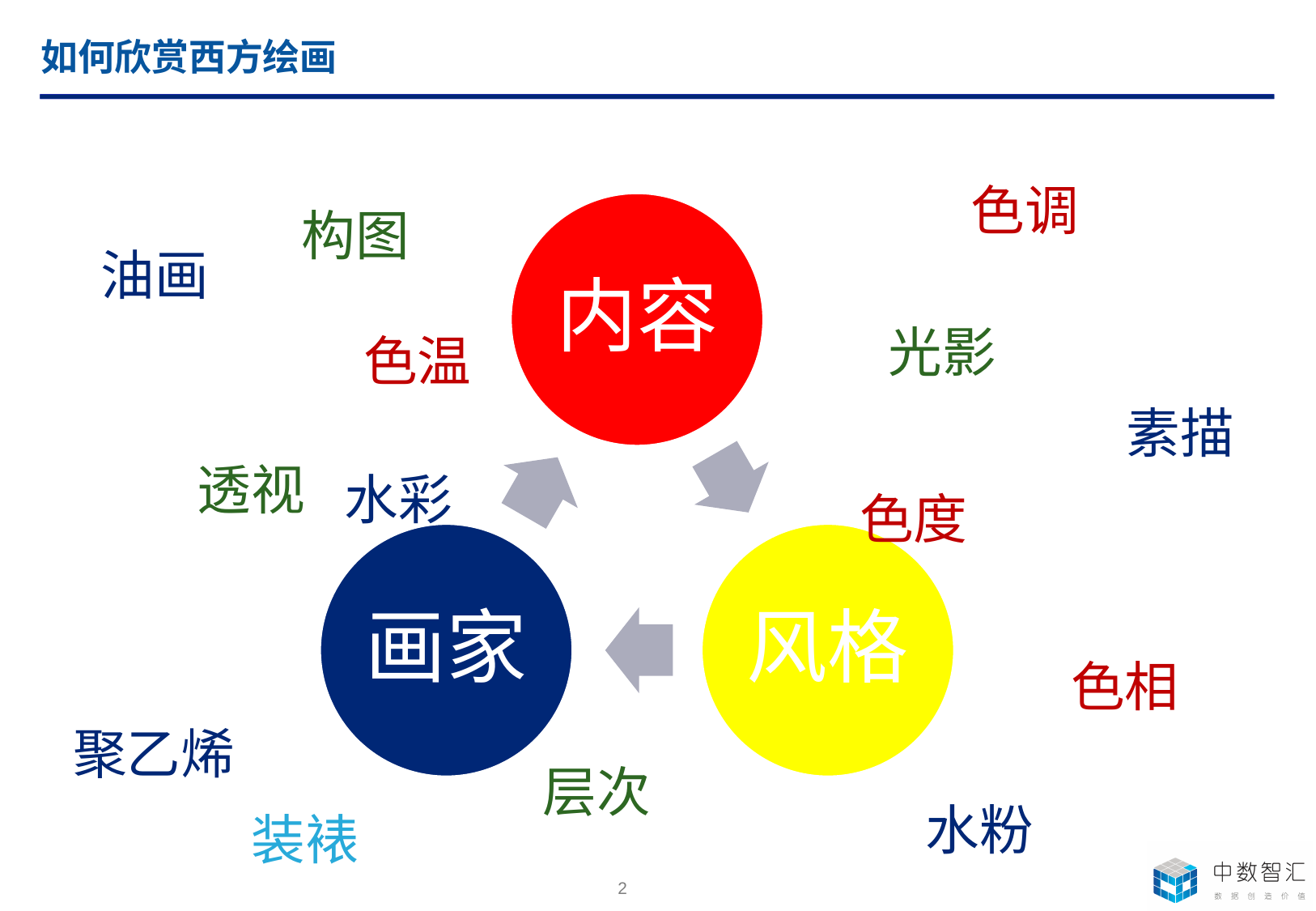

# 如何欣赏西方绘画
色调
内容

风格

画家

构图
油画
光影
色温
素描
透视
水彩
色度
色相
聚乙烯
层次
水粉
装裱